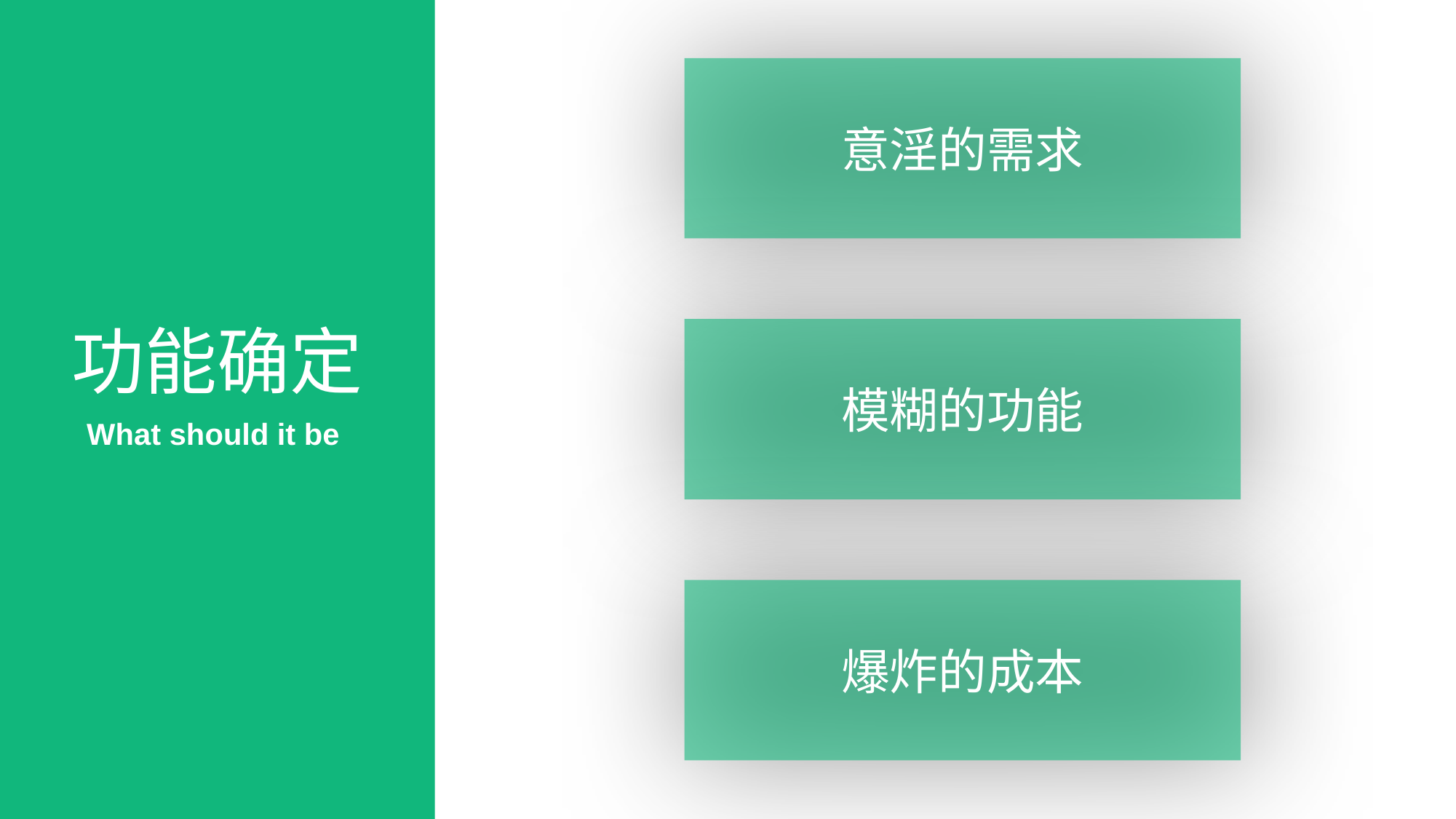

意淫的需求
功能确定
模糊的功能
What should it be
爆炸的成本